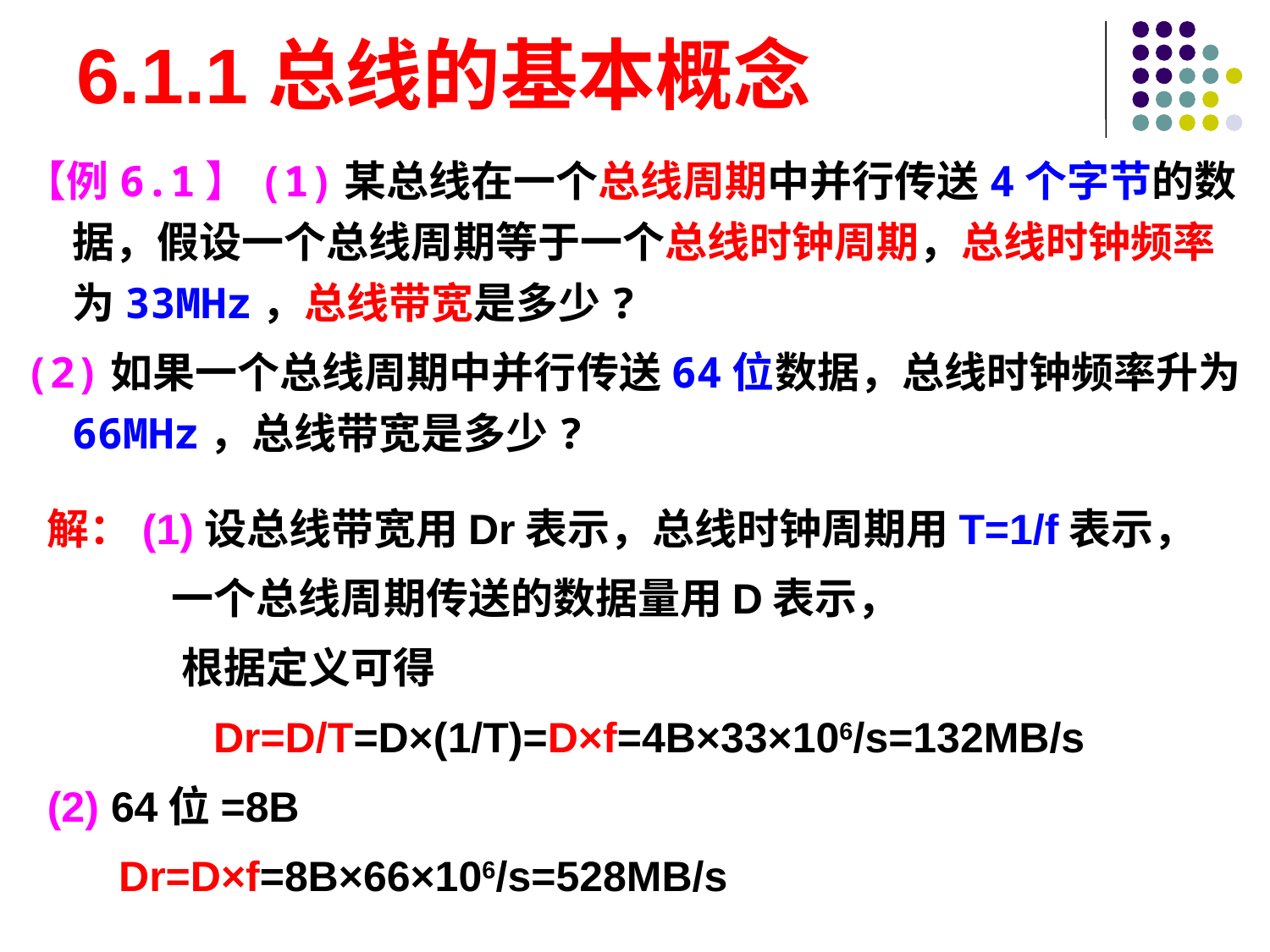

# 6.1.1总线的基本概念
【例6.1】(1)某总线在一个总线周期中并行传送4个字节的数据，假设一个总线周期等于一个总线时钟周期，总线时钟频率为33MHz，总线带宽是多少?
(2)如果一个总线周期中并行传送64位数据，总线时钟频率升为66MHz，总线带宽是多少?
解：(1)设总线带宽用Dr表示，总线时钟周期用T=1/f表示，
            一个总线周期传送的数据量用D表示，
             根据定义可得
	          Dr=D/T=D×(1/T)=D×f=4B×33×106/s=132MB/s
(2) 64位=8B
	  Dr=D×f=8B×66×106/s=528MB/s
8